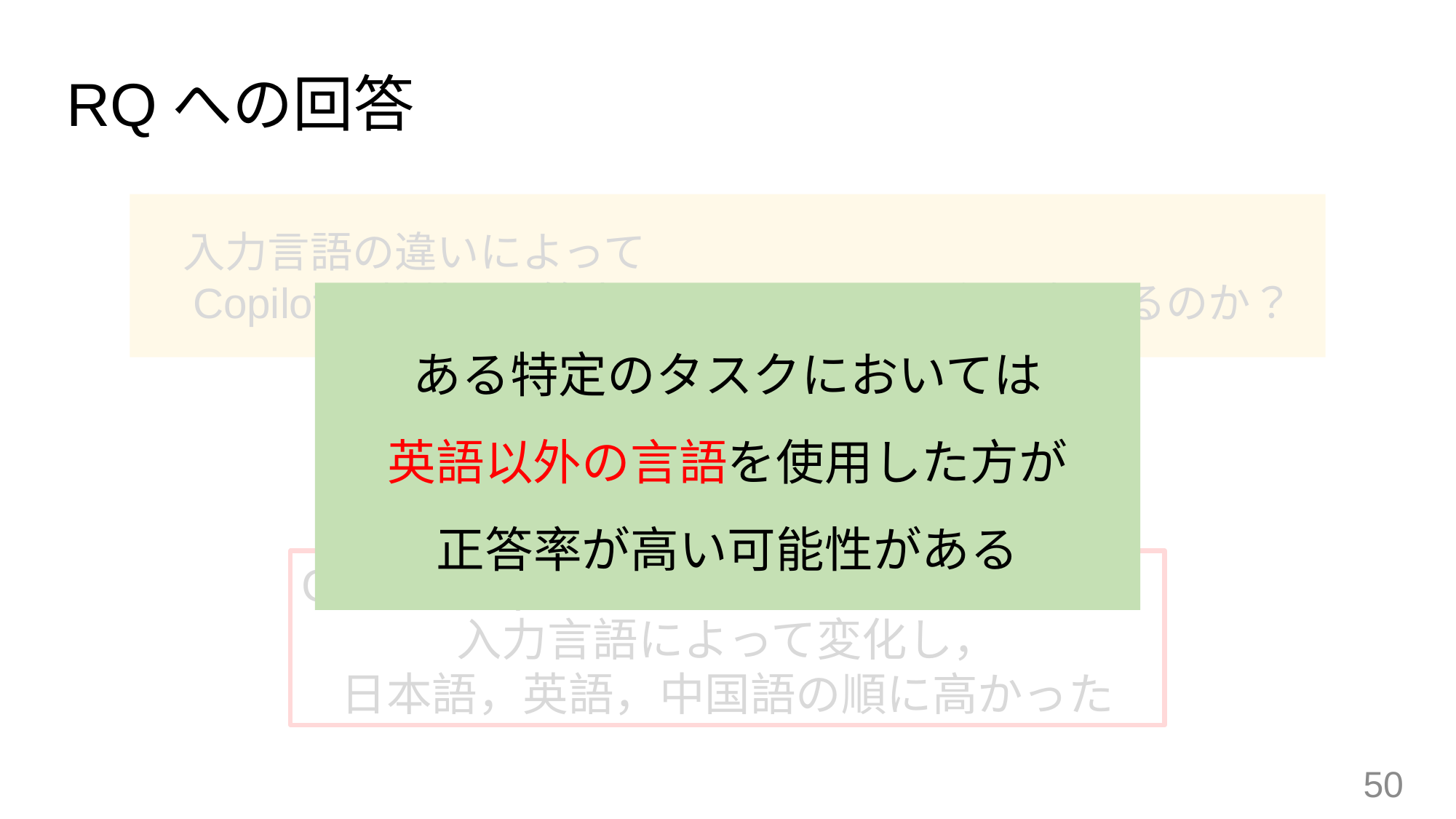

# RQへの回答

　入力言語の違いによって
　Copilotの性能(正答率)にどのような影響を与えるのか？
ある特定のタスクにおいては
英語以外の言語を使用した方が
正答率が高い可能性がある

GitHub Copilotの推薦コードの正答率は，
入力言語によって変化し，
日本語，英語，中国語の順に高かった
50